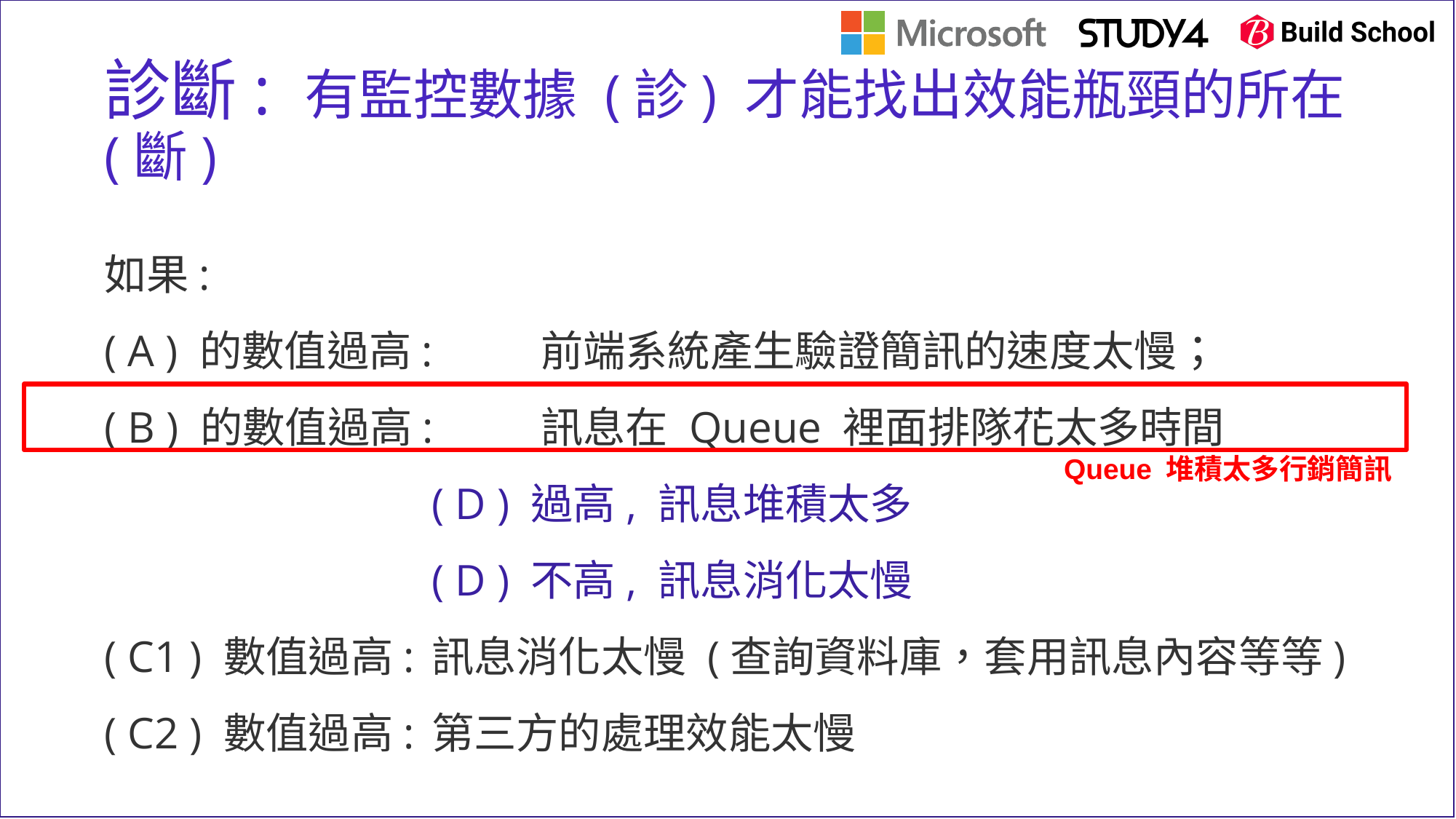

# 診斷: 有監控數據 (診) 才能找出效能瓶頸的所在 (斷)
如果:
( A ) 的數值過高:	前端系統產生驗證簡訊的速度太慢；
( B ) 的數值過高:	訊息在 Queue 裡面排隊花太多時間
			( D ) 過高, 訊息堆積太多
			( D ) 不高, 訊息消化太慢
( C1 ) 數值過高:	訊息消化太慢 (查詢資料庫，套用訊息內容等等)
( C2 ) 數值過高:	第三方的處理效能太慢

Queue 堆積太多行銷簡訊